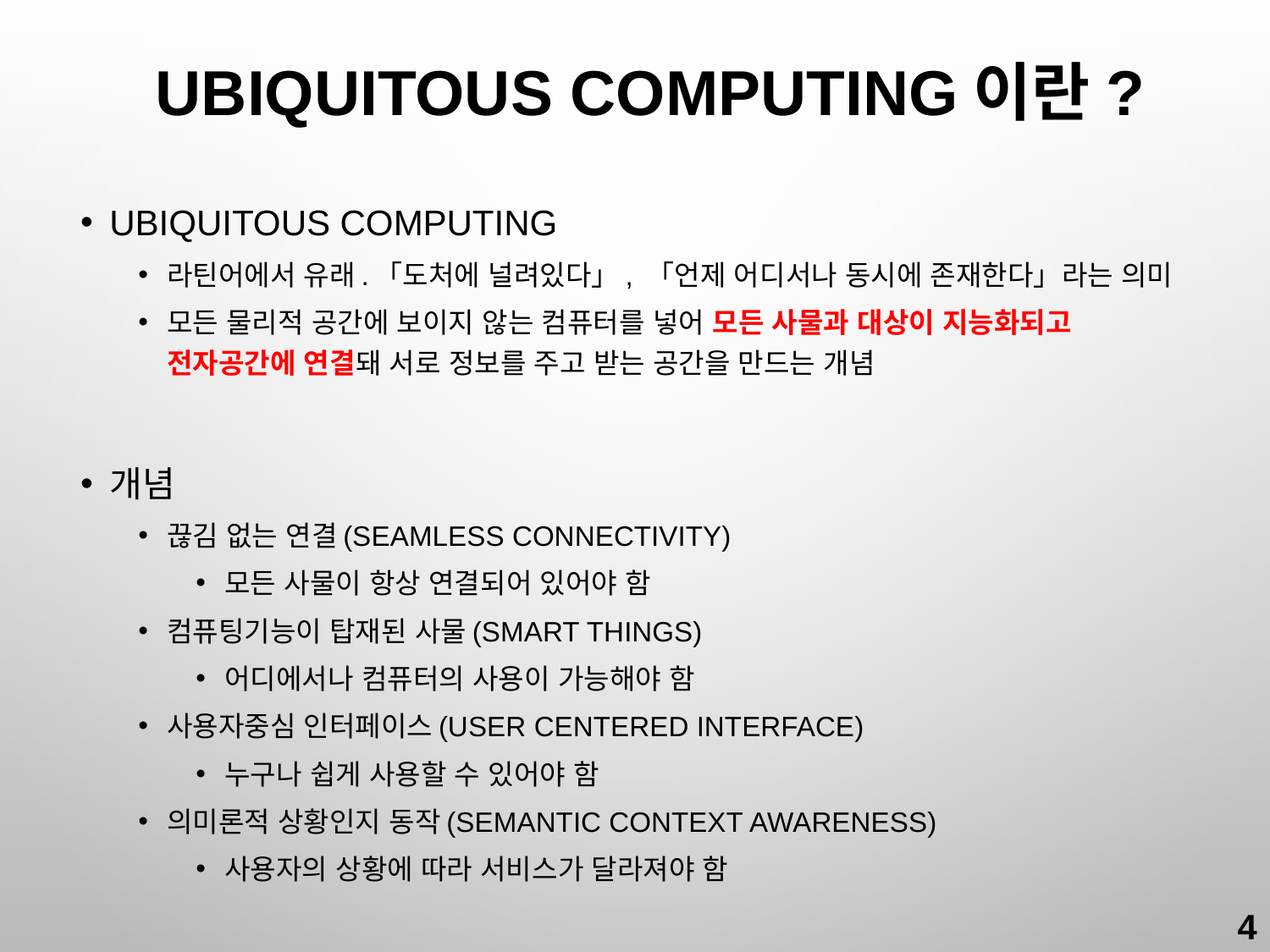

# Ubiquitous Computing이란?
Ubiquitous Computing
라틴어에서 유래.「도처에 널려있다」, 「언제 어디서나 동시에 존재한다」라는 의미
모든 물리적 공간에 보이지 않는 컴퓨터를 넣어 모든 사물과 대상이 지능화되고 전자공간에 연결돼 서로 정보를 주고 받는 공간을 만드는 개념

개념
끊김 없는 연결(Seamless Connectivity)
모든 사물이 항상 연결되어 있어야 함
컴퓨팅기능이 탑재된 사물(Smart Things)
어디에서나 컴퓨터의 사용이 가능해야 함
사용자중심 인터페이스(User Centered Interface)
누구나 쉽게 사용할 수 있어야 함
의미론적 상황인지 동작(Semantic Context Awareness)
사용자의 상황에 따라 서비스가 달라져야 함
4